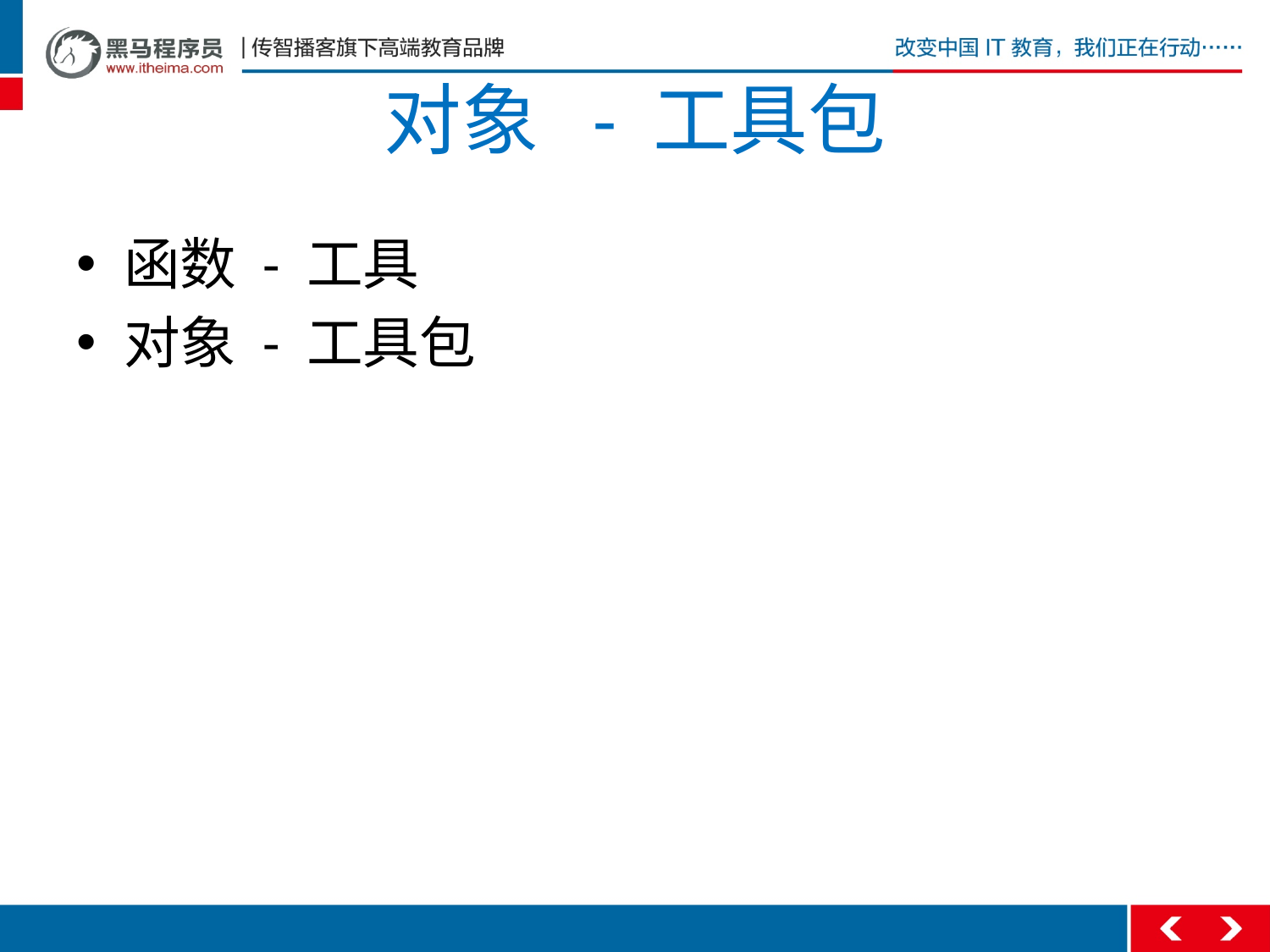

# 对象  - 工具包
函数 - 工具
对象 - 工具包